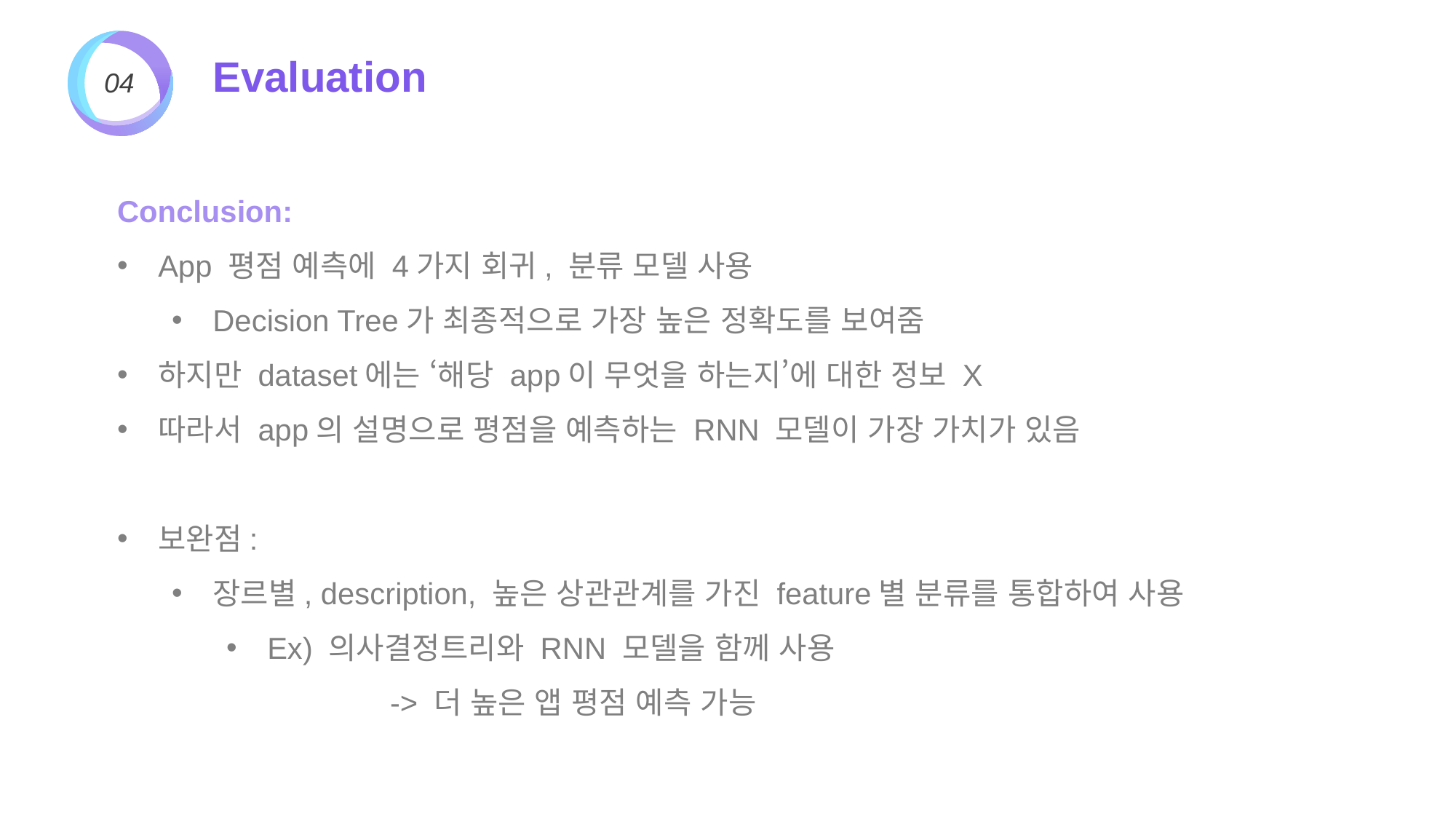

Evaluation
04
Conclusion:
App 평점 예측에 4가지 회귀, 분류 모델 사용
Decision Tree가 최종적으로 가장 높은 정확도를 보여줌
하지만 dataset에는 ‘해당 app이 무엇을 하는지’에 대한 정보 X
따라서 app의 설명으로 평점을 예측하는 RNN 모델이 가장 가치가 있음

보완점:
장르별, description, 높은 상관관계를 가진 feature별 분류를 통합하여 사용
Ex) 의사결정트리와 RNN 모델을 함께 사용
		-> 더 높은 앱 평점 예측 가능